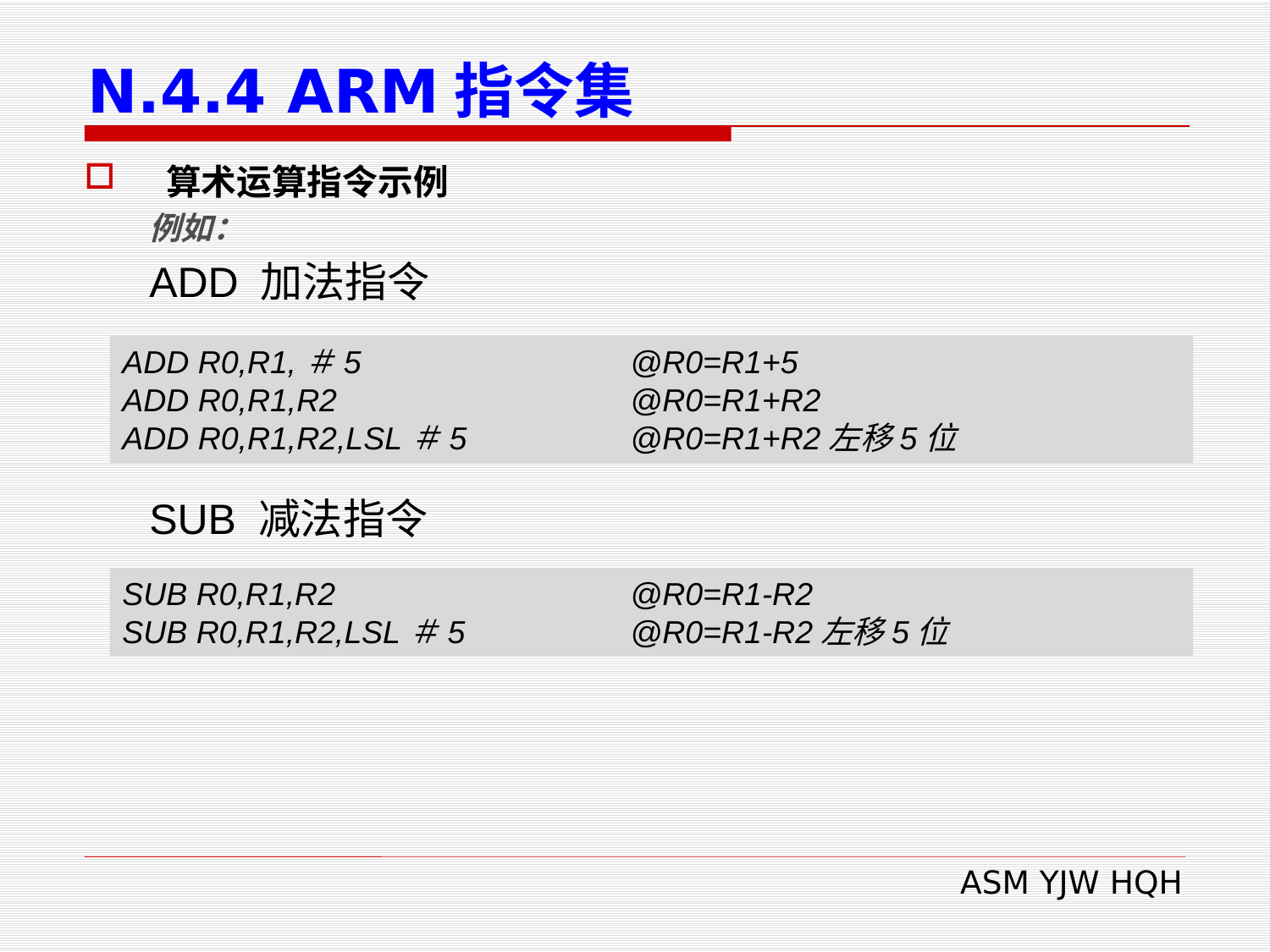

# N.4.4 ARM指令集
 算术运算指令示例
例如：
ADD 加法指令

SUB 减法指令

ADD R0,R1,＃5			@R0=R1+5
ADD R0,R1,R2			@R0=R1+R2
ADD R0,R1,R2,LSL＃5		@R0=R1+R2左移5位
SUB R0,R1,R2			@R0=R1-R2
SUB R0,R1,R2,LSL＃5		@R0=R1-R2左移5位